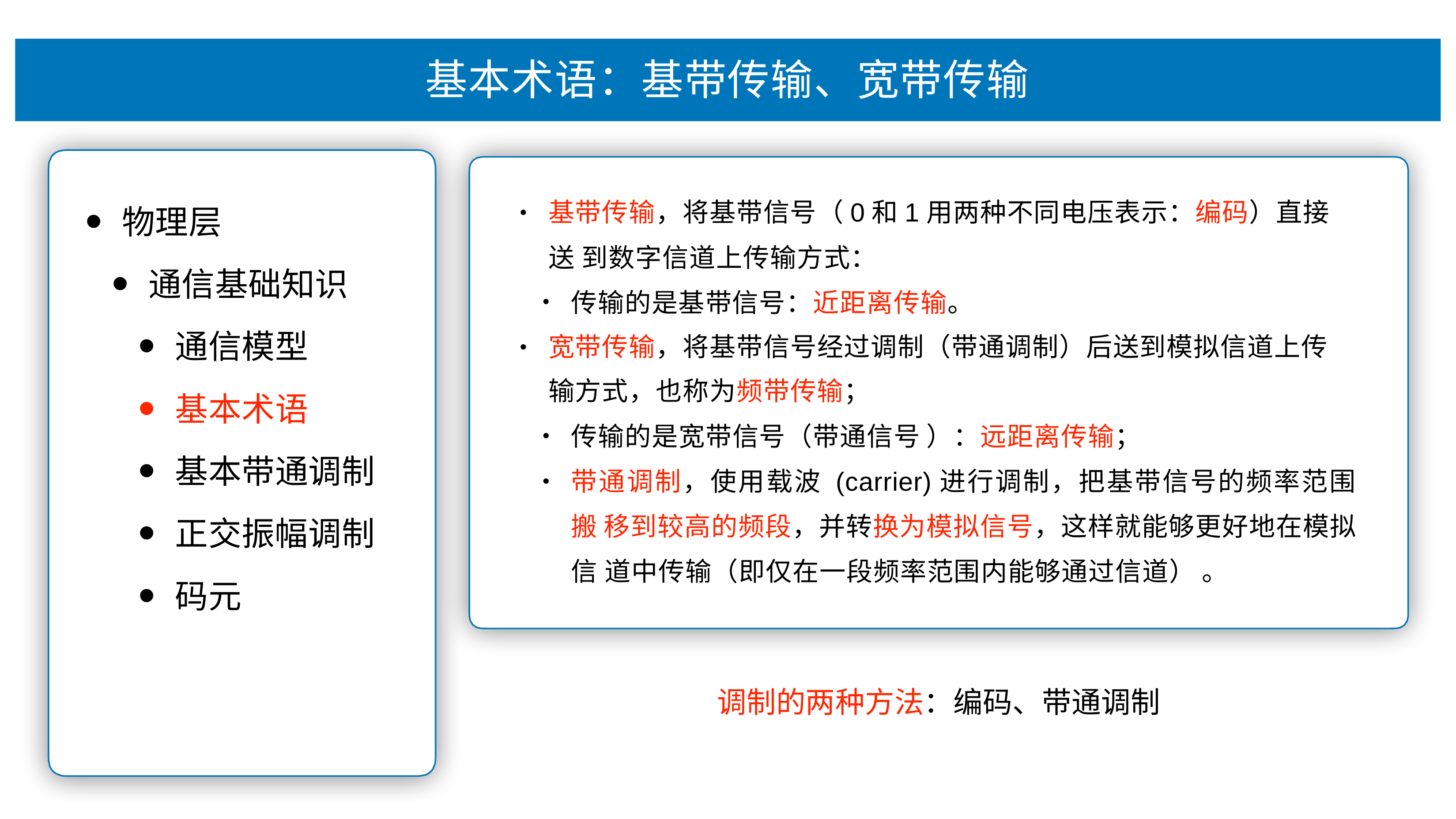

# 基本术语：基带传输、宽带传输

基带传输，将基带信号（0和1⽤两种不同电压表示：编码）直接送 到数字信道上传输⽅式：
物理层
通信基础知识
通信模型
基本术语
基本带通调制
正交振幅调制
码元
•
传输的是宽带信号（带通信号 ）：远距离传输；
带通调制，使⽤载波 (carrier)进⾏调制，把基带信号的频率范围搬 移到较⾼的频段，并转换为模拟信号，这样就能够更好地在模拟信 道中传输（即仅在⼀段频率范围内能够通过信道） 。
传输的是基带信号：近距离传输。
宽带传输，将基带信号经过调制（带通调制）后送到模拟信道上传 输⽅式，也称为频带传输；
•
•
•
调制的两种⽅法：编码、带通调制